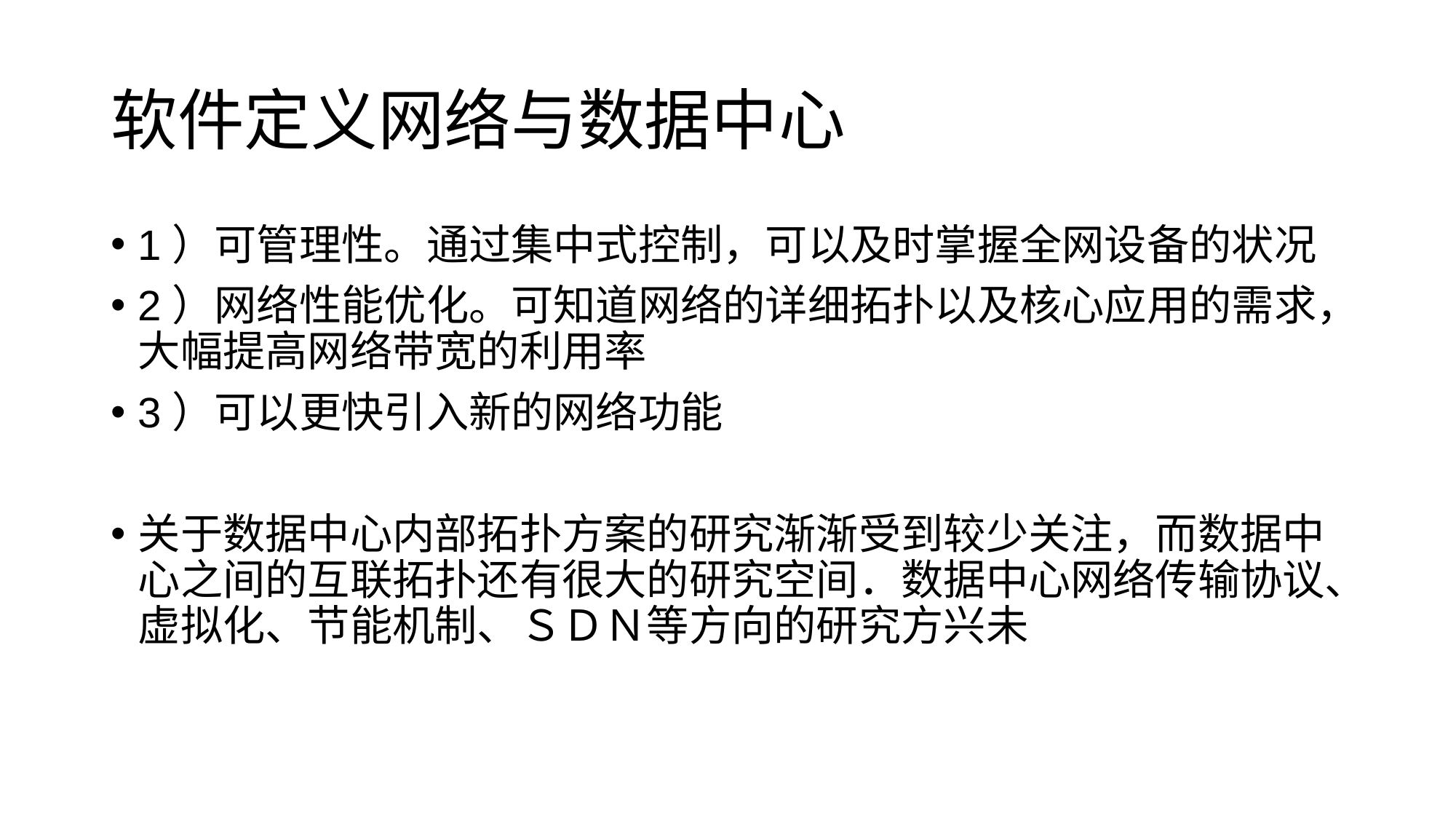

# 软件定义网络与数据中心
1）可管理性。通过集中式控制，可以及时掌握全网设备的状况
2）网络性能优化。可知道网络的详细拓扑以及核心应用的需求，大幅提高网络带宽的利用率
3）可以更快引入新的网络功能

关于数据中心内部拓扑方案的研究渐渐受到较少关注，而数据中心之间的互联拓扑还有很大的研究空间．数据中心网络传输协议、虚拟化、节能机制、ＳＤＮ等方向的研究方兴未